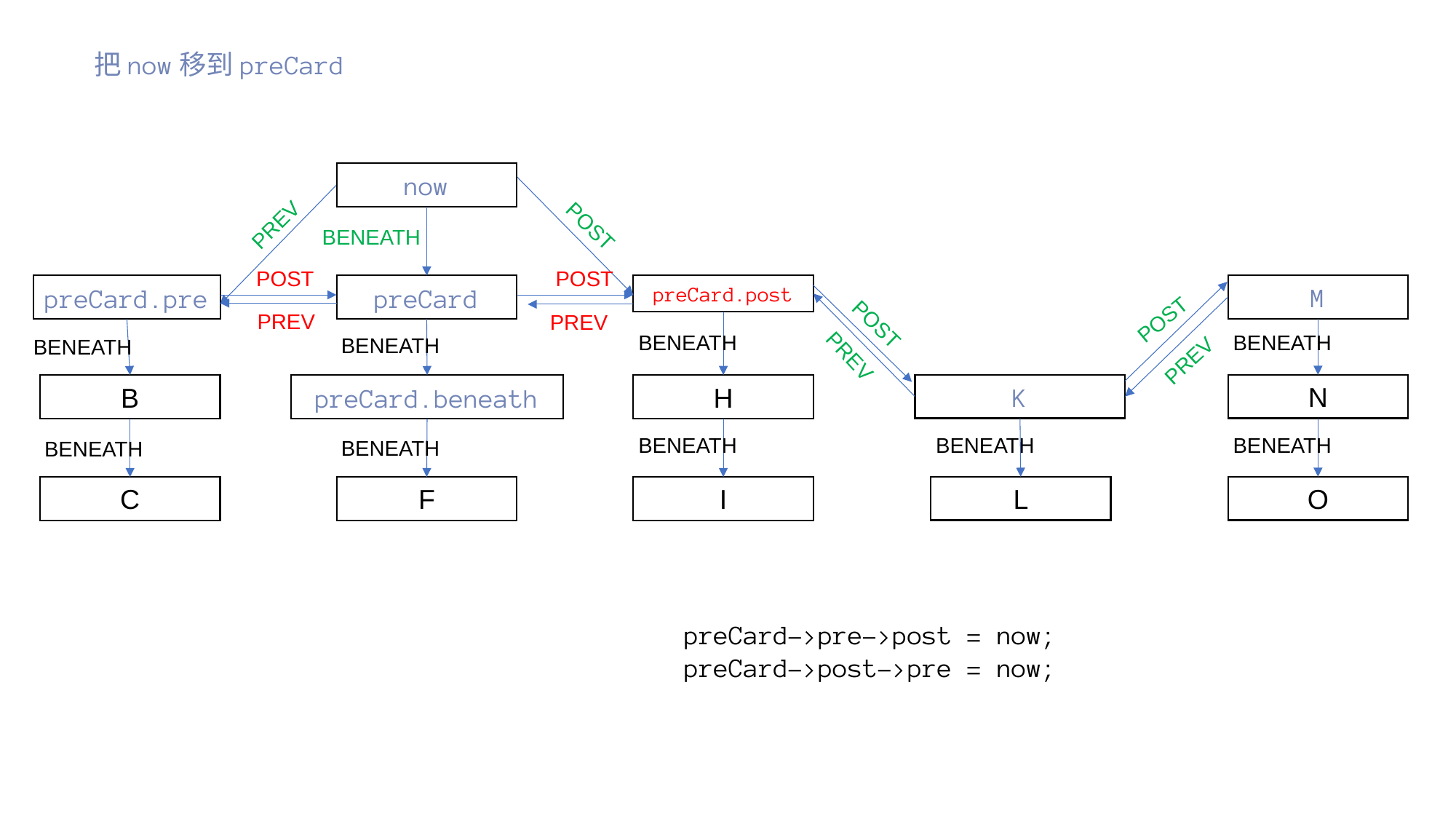

把now移到preCard
now
PREV
POST
BENEATH
POST
POST
M
preCard.pre
preCard
preCard.post
POST
PREV
PREV
POST
BENEATH
BENEATH
BENEATH
BENEATH
PREV
PREV
K
N
B
preCard.beneath
H
BENEATH
BENEATH
BENEATH
BENEATH
BENEATH
L
O
C
F
I
preCard->pre->post = now;
preCard->post->pre = now;